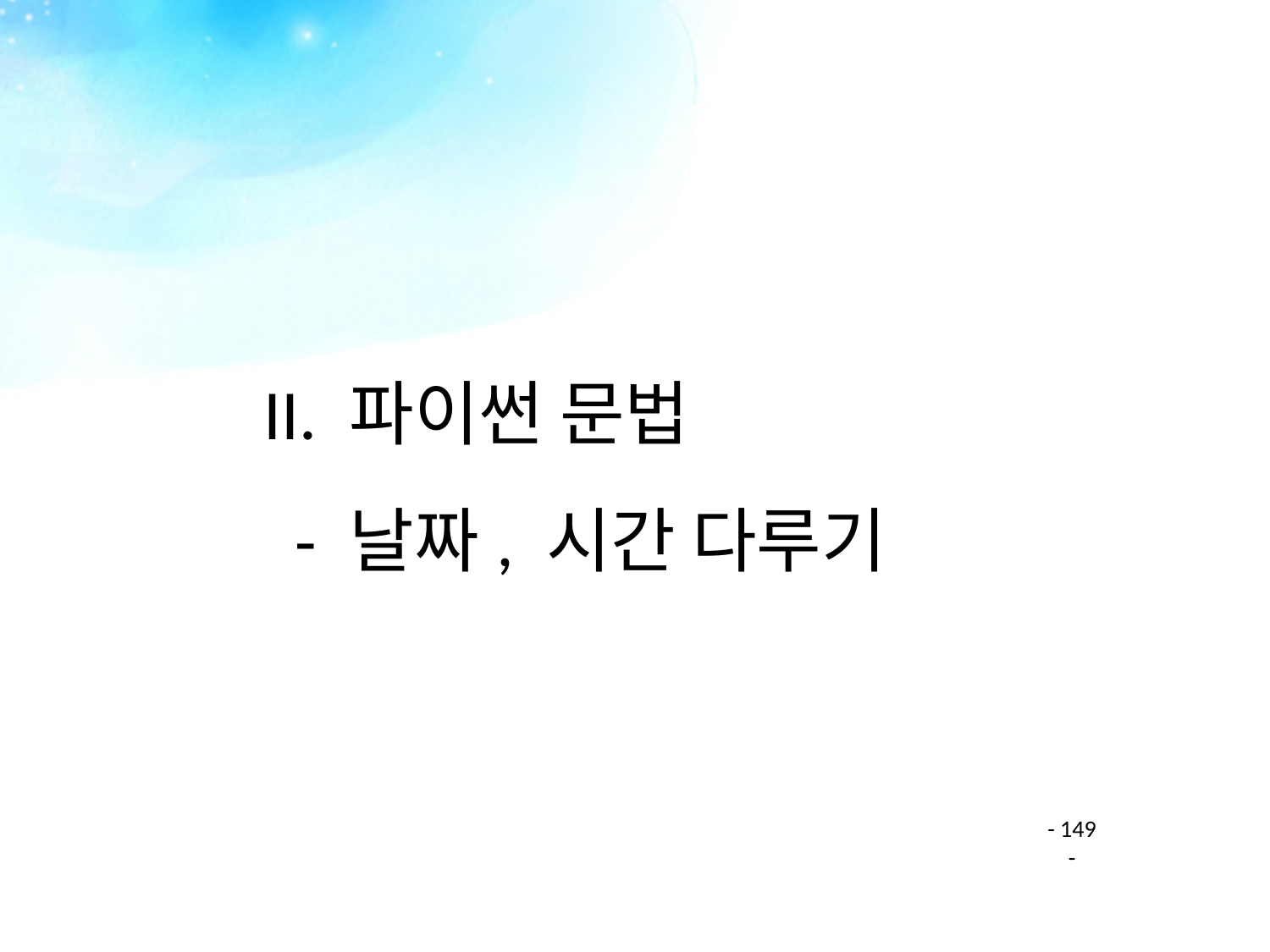

II. 파이썬 문법
  - 날짜, 시간 다루기
- 149 -